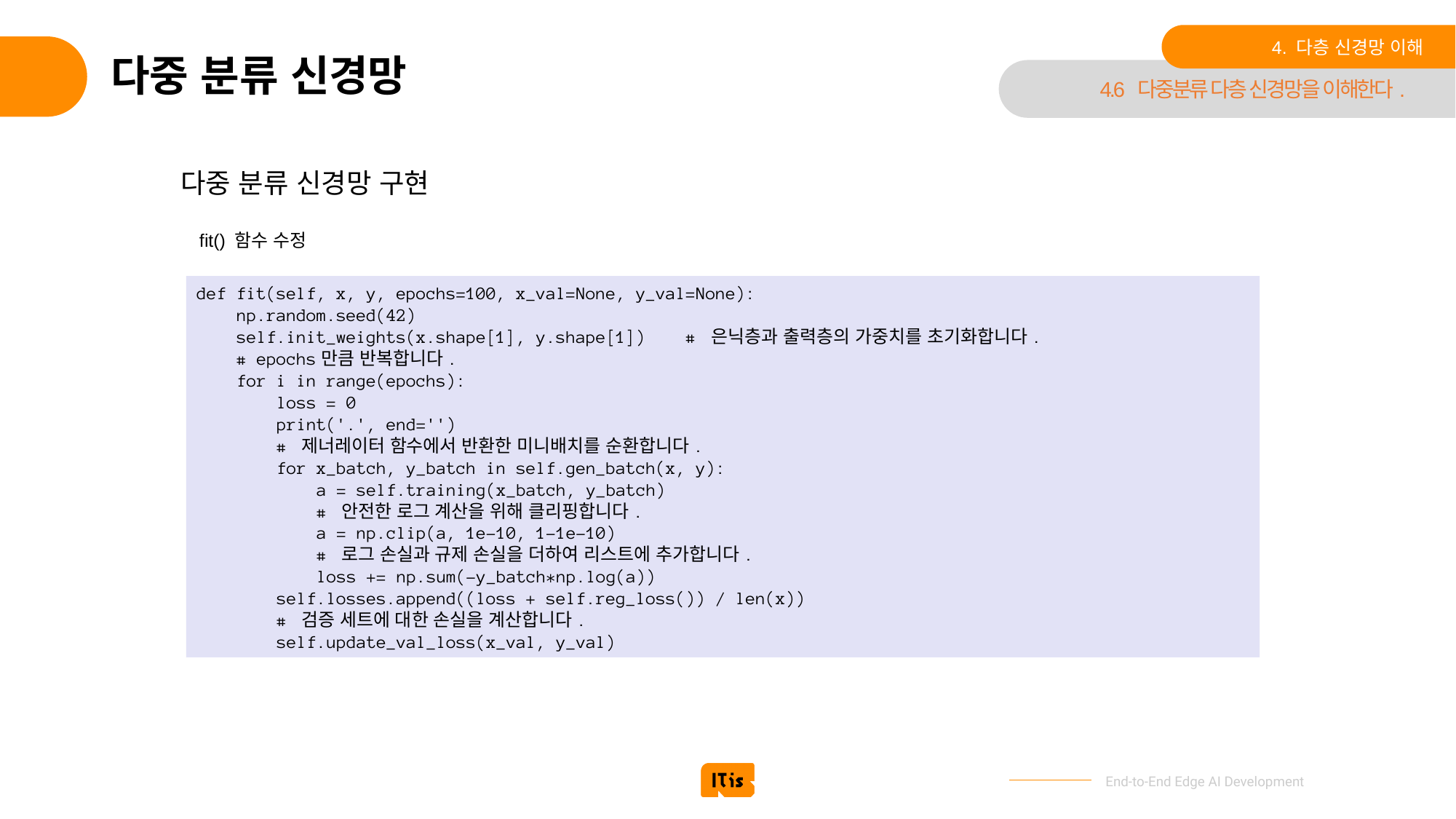

4. 다층 신경망 이해
# 다중 분류 신경망
4.6  다중분류 다층 신경망을 이해한다.

다중 분류 신경망 구현
fit() 함수 수정
def fit(self, x, y, epochs=100, x_val=None, y_val=None):
    np.random.seed(42)
    self.init_weights(x.shape[1], y.shape[1])    # 은닉층과 출력층의 가중치를 초기화합니다.
    # epochs만큼 반복합니다.
    for i in range(epochs):
        loss = 0
        print('.', end='')
        # 제너레이터 함수에서 반환한 미니배치를 순환합니다.
        for x_batch, y_batch in self.gen_batch(x, y):
            a = self.training(x_batch, y_batch)
            # 안전한 로그 계산을 위해 클리핑합니다.
            a = np.clip(a, 1e-10, 1-1e-10)
            # 로그 손실과 규제 손실을 더하여 리스트에 추가합니다.
            loss += np.sum(-y_batch*np.log(a))
        self.losses.append((loss + self.reg_loss()) / len(x))
        # 검증 세트에 대한 손실을 계산합니다.
        self.update_val_loss(x_val, y_val)